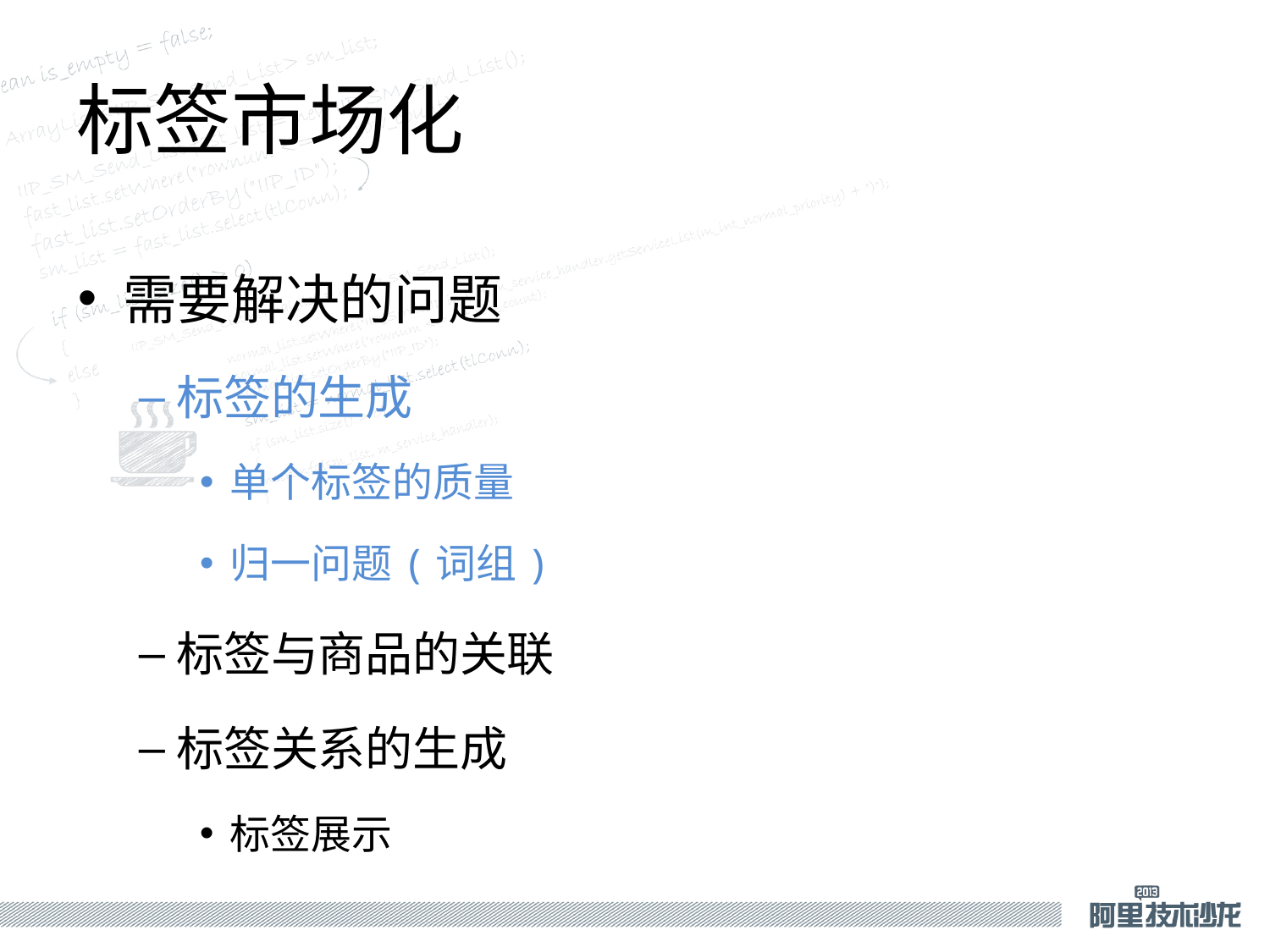

# 标签市场化
需要解决的问题
标签的生成
单个标签的质量
归一问题(词组)
标签与商品的关联
标签关系的生成
标签展示